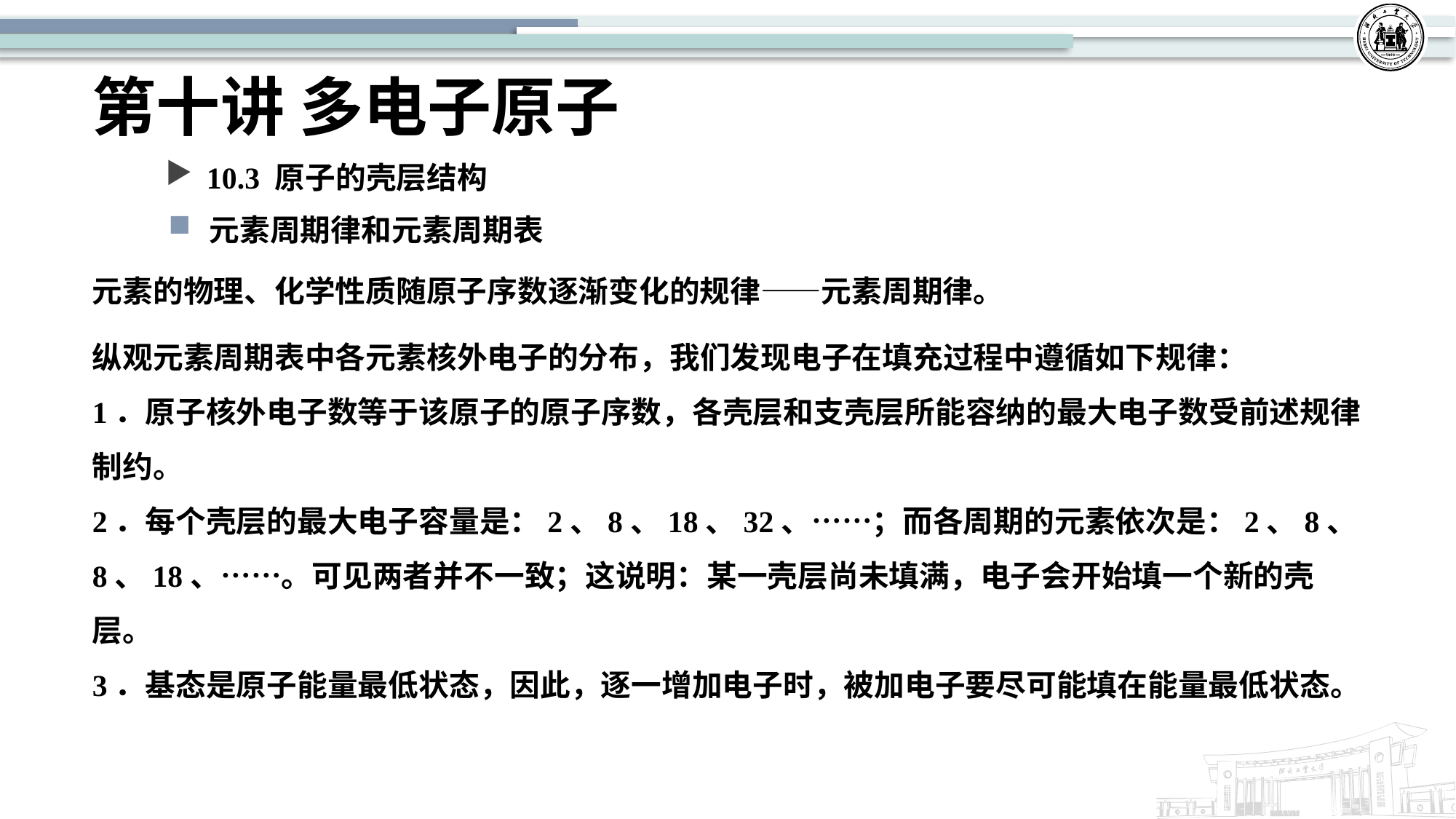

# 第十讲 多电子原子
10.3 原子的壳层结构
元素周期律和元素周期表
元素的物理、化学性质随原子序数逐渐变化的规律——元素周期律。
纵观元素周期表中各元素核外电子的分布，我们发现电子在填充过程中遵循如下规律：
1．原子核外电子数等于该原子的原子序数，各壳层和支壳层所能容纳的最大电子数受前述规律制约。
2．每个壳层的最大电子容量是：2、8、18、32、……；而各周期的元素依次是：2、8、8、18、……。可见两者并不一致；这说明：某一壳层尚未填满，电子会开始填一个新的壳层。
3．基态是原子能量最低状态，因此，逐一增加电子时，被加电子要尽可能填在能量最低状态。